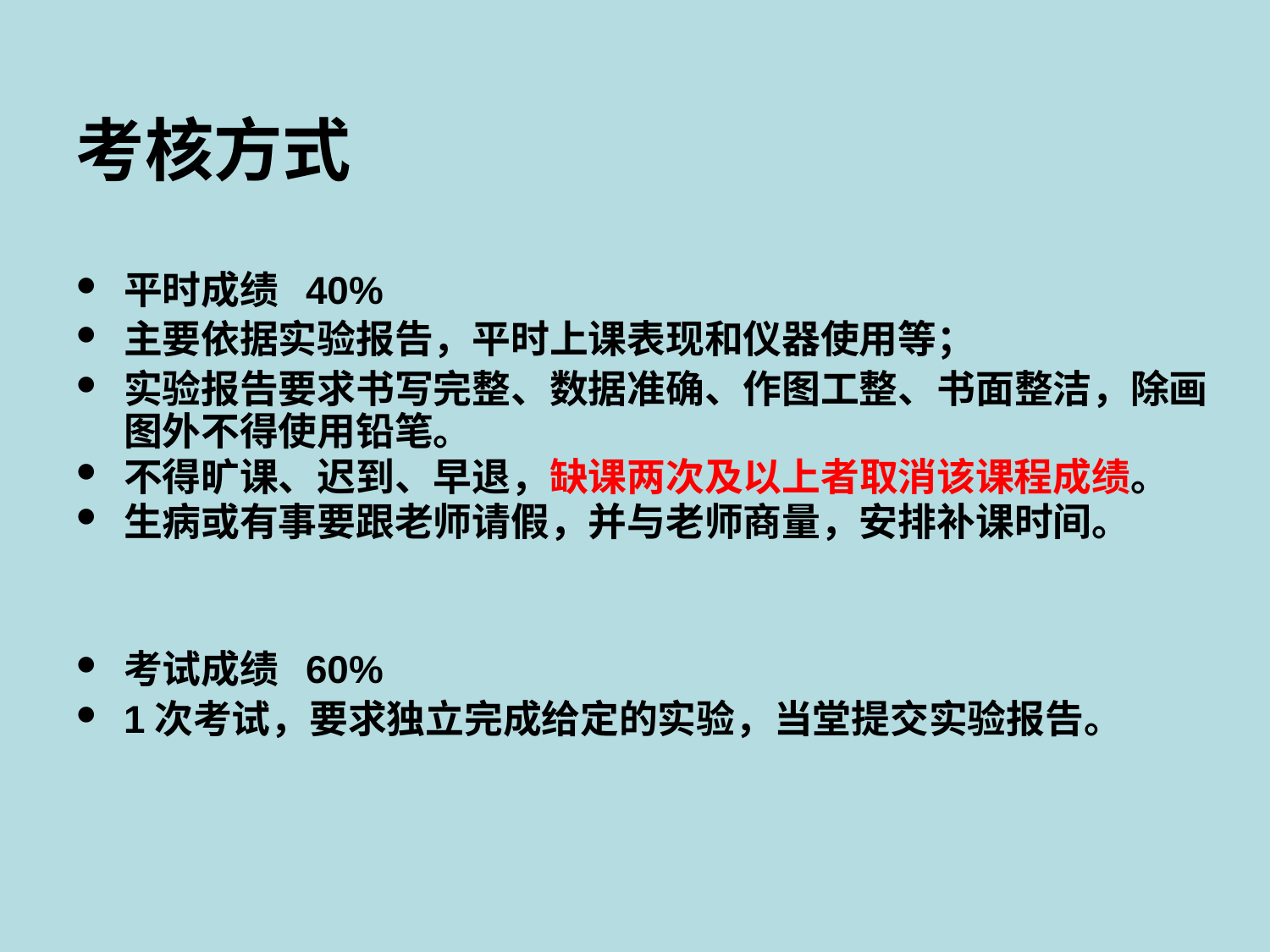

考核方式
平时成绩  40%
主要依据实验报告，平时上课表现和仪器使用等；
实验报告要求书写完整、数据准确、作图工整、书面整洁，除画图外不得使用铅笔。
不得旷课、迟到、早退，缺课两次及以上者取消该课程成绩。
生病或有事要跟老师请假，并与老师商量，安排补课时间。

考试成绩  60%
1次考试，要求独立完成给定的实验，当堂提交实验报告。